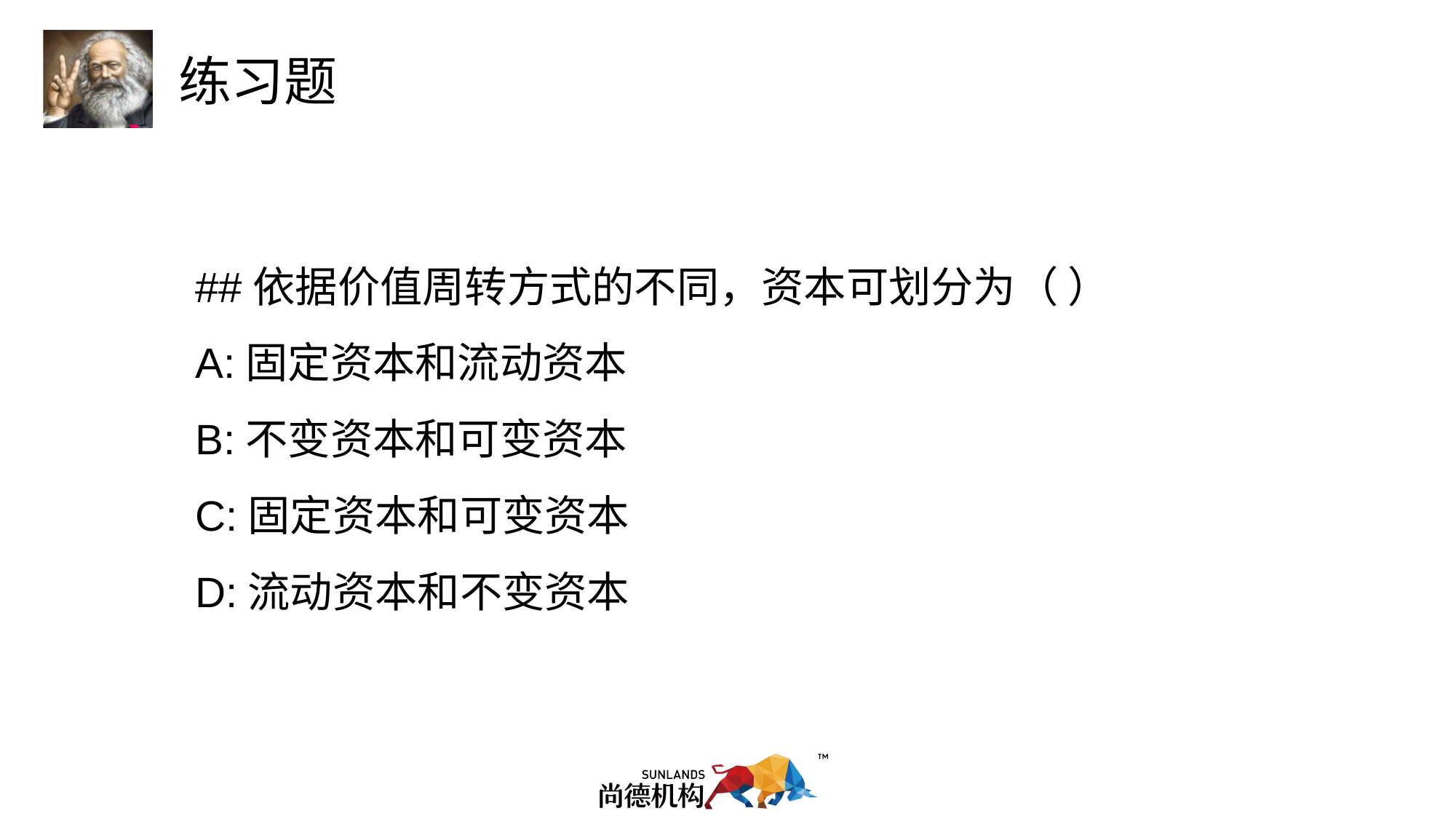

##依据价值周转方式的不同，资本可划分为（ ）
A:固定资本和流动资本
B:不变资本和可变资本
C:固定资本和可变资本
D:流动资本和不变资本